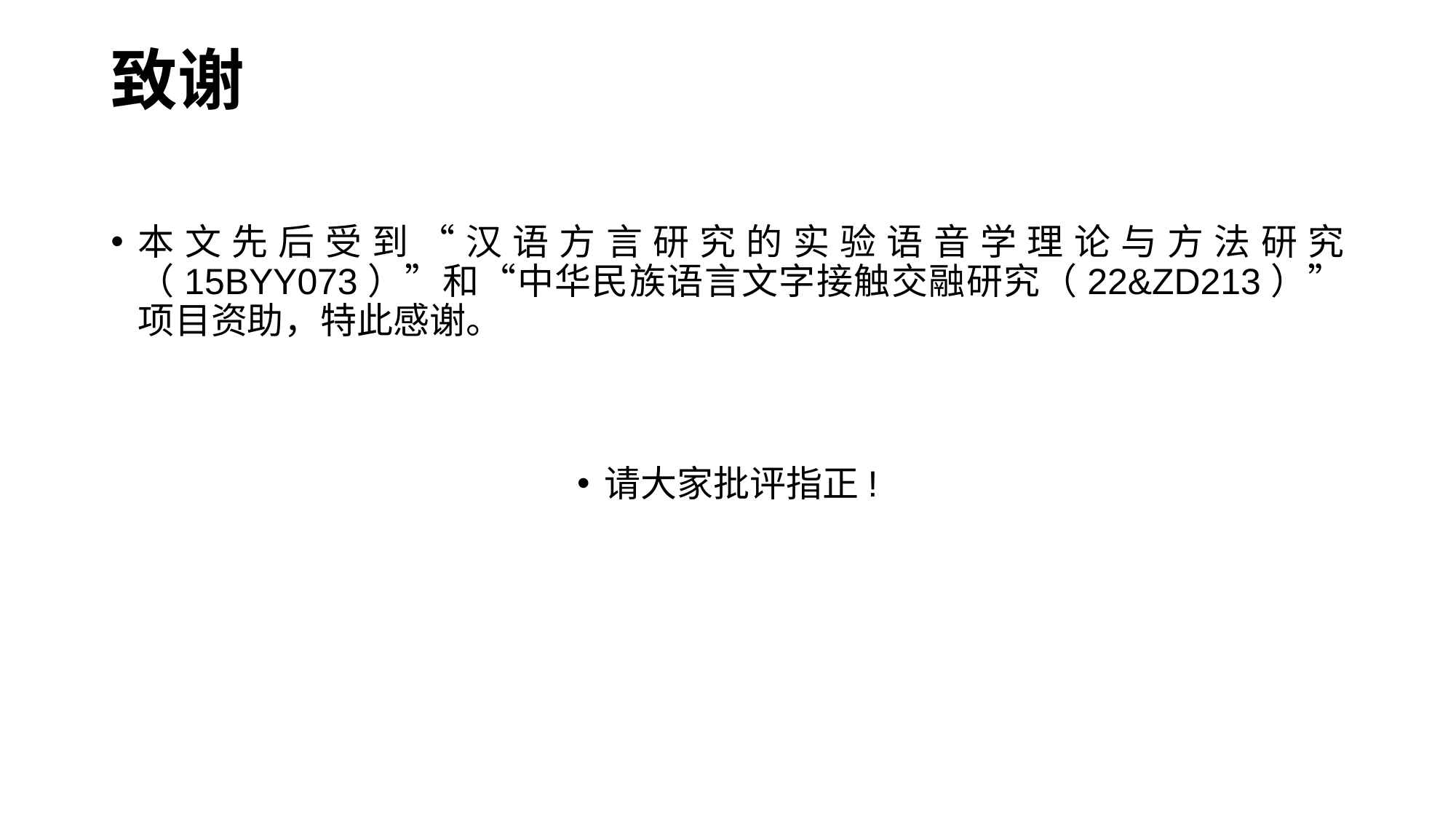

# 致谢
本文先后受到“汉语方言研究的实验语音学理论与方法研究（15BYY073）”和“中华民族语言文字接触交融研究（22&ZD213）”项目资助，特此感谢。

请大家批评指正!